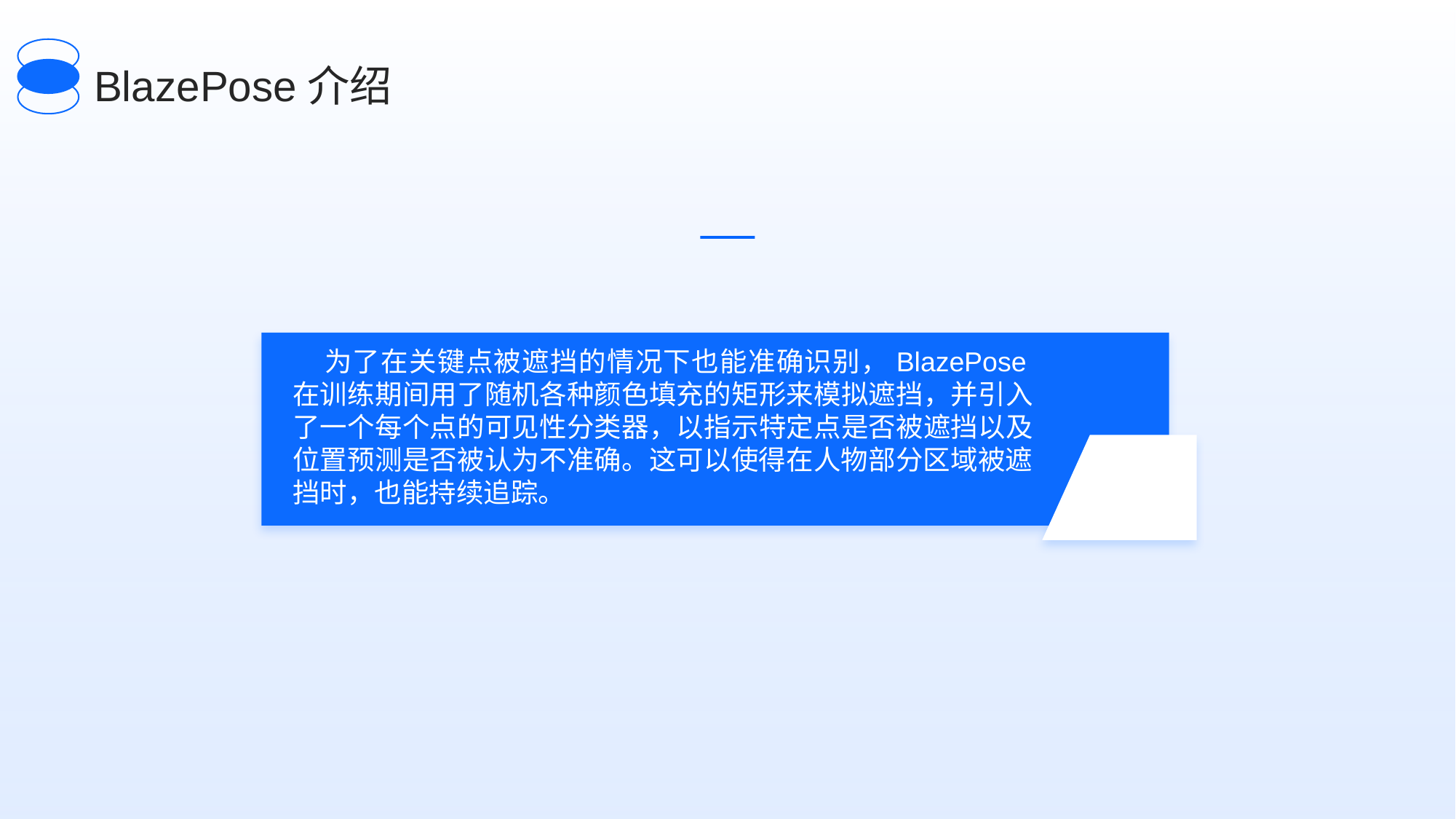

BlazePose介绍

为了在关键点被遮挡的情况下也能准确识别，BlazePose在训练期间用了随机各种颜色填充的矩形来模拟遮挡，并引入了一个每个点的可见性分类器，以指示特定点是否被遮挡以及位置预测是否被认为不准确。这可以使得在人物部分区域被遮挡时，也能持续追踪。